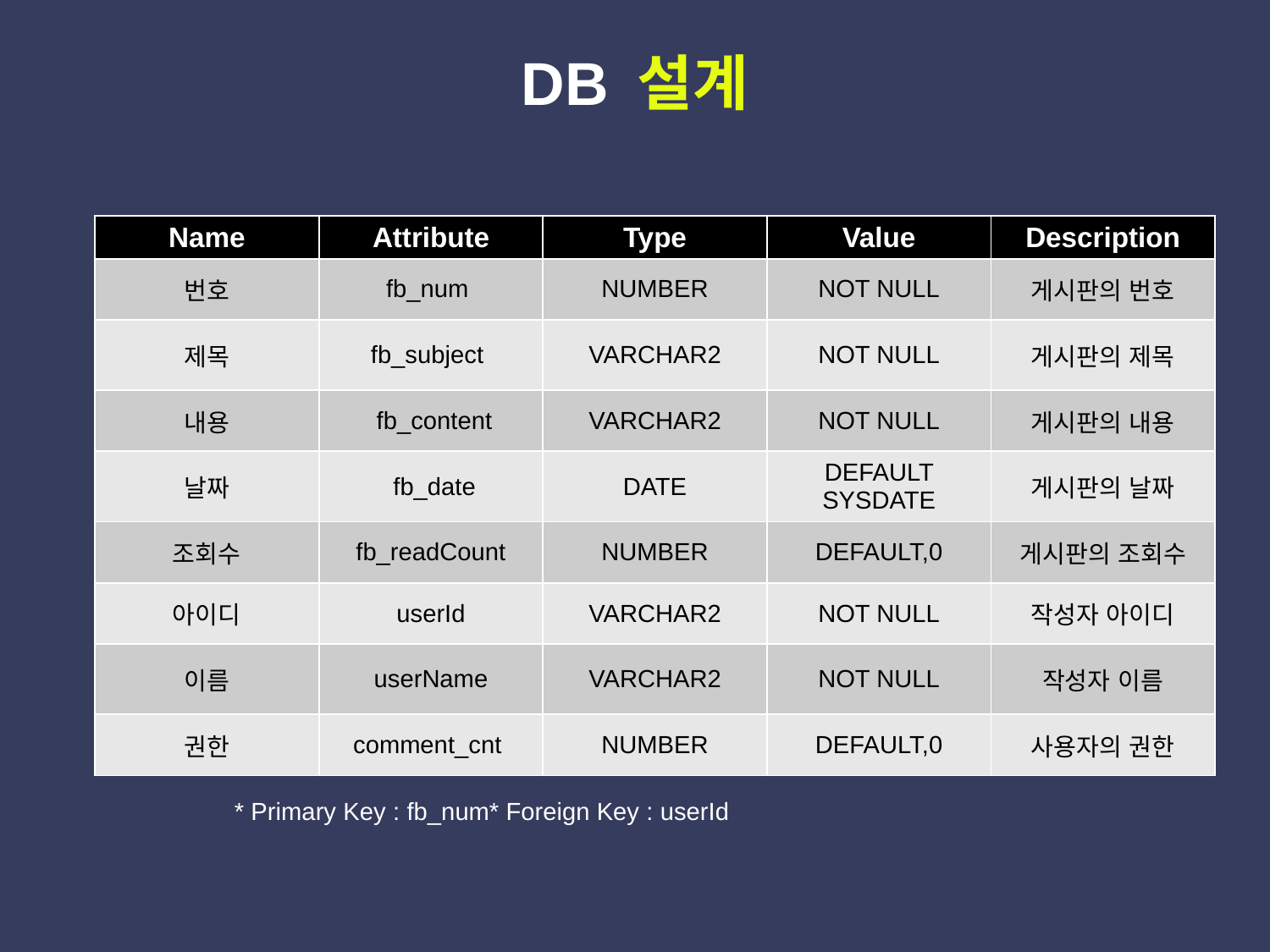

DB 설계
    Freeboard Table : 자유게시판의 정보를 저장할 테이블
| Name | Attribute | Type | Value | Description |
| --- | --- | --- | --- | --- |
| 번호 | fb\_num | NUMBER | NOT NULL | 게시판의 번호 |
| 제목 | fb\_subject | VARCHAR2 | NOT NULL | 게시판의 제목 |
| 내용 | fb\_content | VARCHAR2 | NOT NULL | 게시판의 내용 |
| 날짜 | fb\_date | DATE | DEFAULT SYSDATE | 게시판의 날짜 |
| 조회수 | fb\_readCount | NUMBER | DEFAULT,0 | 게시판의 조회수 |
| 아이디 | userId | VARCHAR2 | NOT NULL | 작성자 아이디 |
| 이름 | userName | VARCHAR2 | NOT NULL | 작성자 이름 |
| 권한 | comment\_cnt | NUMBER | DEFAULT,0 | 사용자의 권한 |
* Primary Key : fb_num* Foreign Key : userId